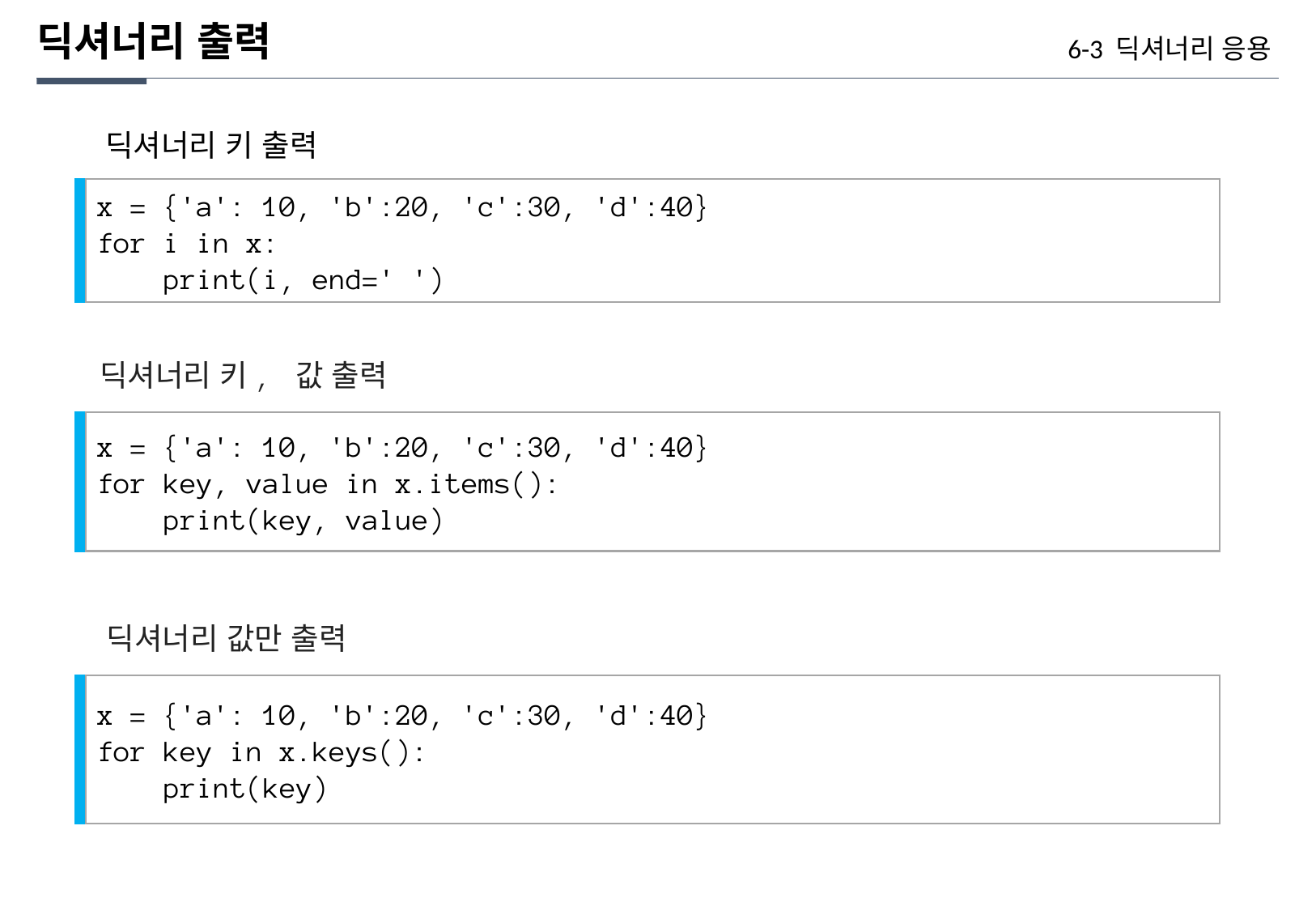

딕셔너리 출력
6-3 딕셔너리 응용
딕셔너리 키 출력

x = {'a': 10, 'b':20, 'c':30, 'd':40}
for i in x:
    print(i, end=' ')
딕셔너리 키, 값 출력

x = {'a': 10, 'b':20, 'c':30, 'd':40}
for key, value in x.items():
    print(key, value)
딕셔너리 값만 출력

x = {'a': 10, 'b':20, 'c':30, 'd':40}
for key in x.keys():
    print(key)